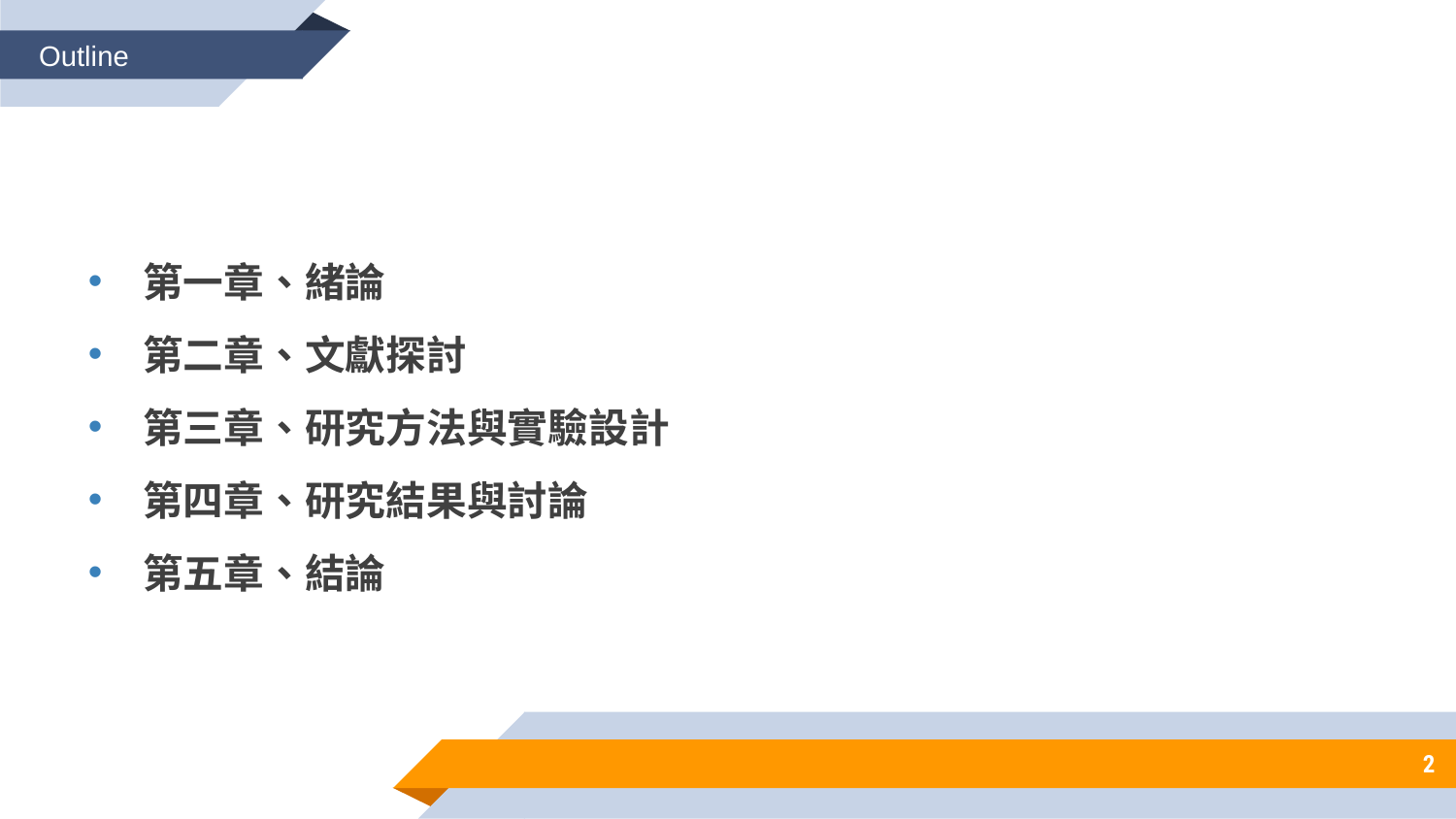

Outline
第一章、緒論
第二章、文獻探討
第三章、研究方法與實驗設計
第四章、研究結果與討論
第五章、結論

2